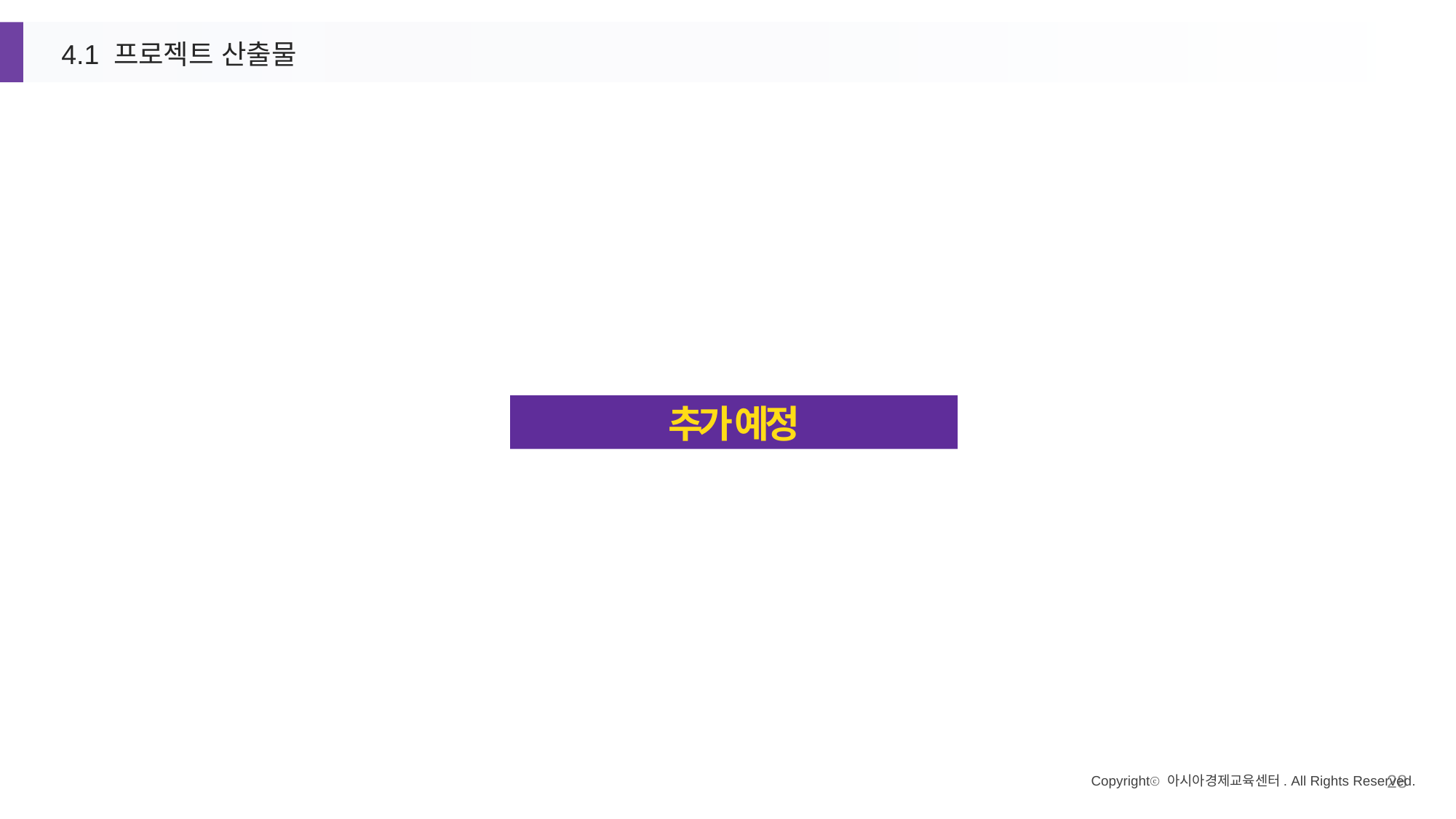

4.1 프로젝트 산출물
추가 예정

Copyrightⓒ 아시아경제교육센터. All Rights Reserved.